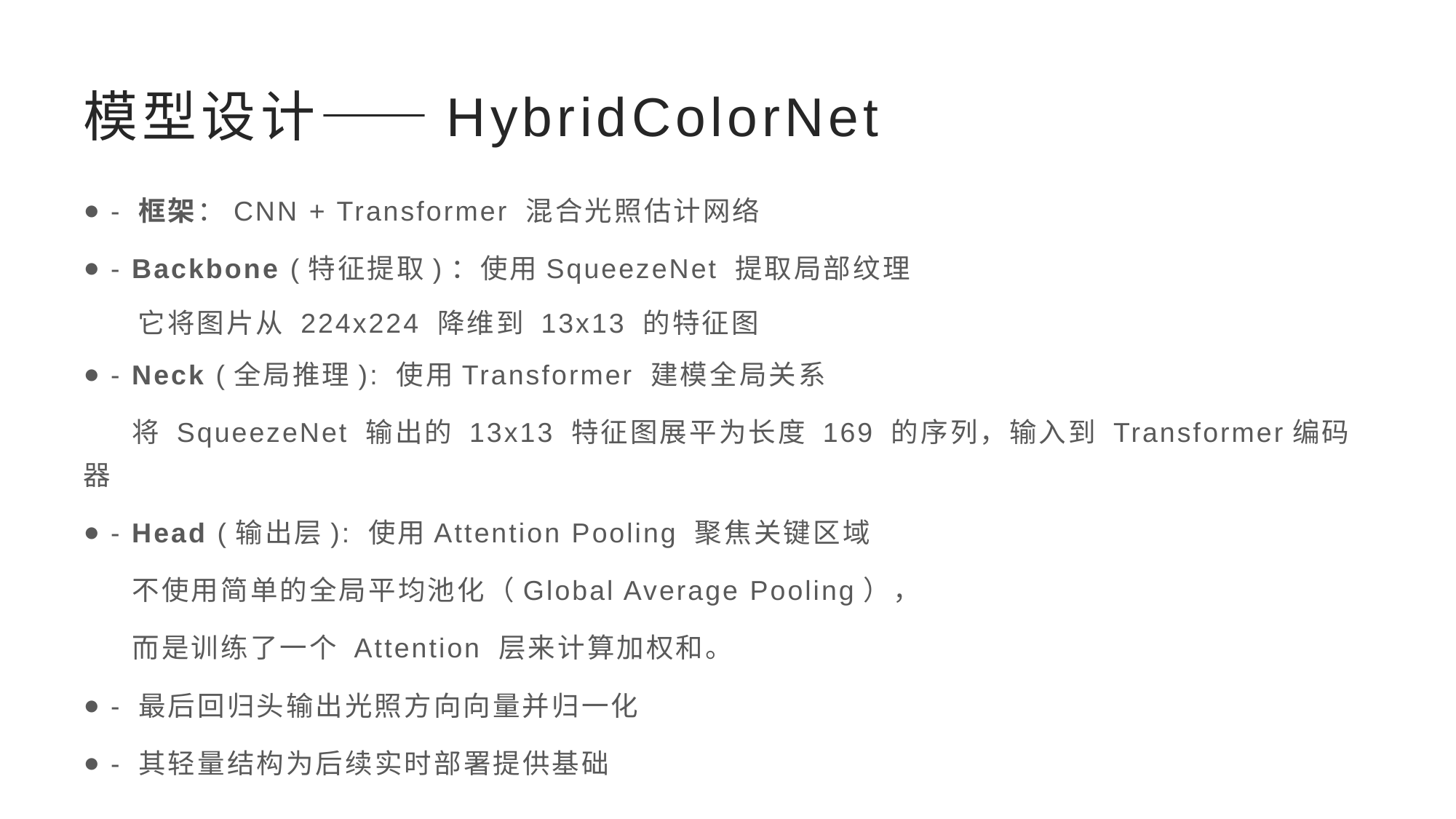

# 模型设计——HybridColorNet
- 框架：CNN + Transformer 混合光照估计网络
- Backbone (特征提取)：使用SqueezeNet 提取局部纹理
它将图片从 224x224 降维到 13x13 的特征图
- Neck (全局推理): 使用Transformer 建模全局关系
     将 SqueezeNet 输出的 13x13 特征图展平为长度 169 的序列，输入到 Transformer编码器
- Head (输出层): 使用Attention Pooling 聚焦关键区域
     不使用简单的全局平均池化（Global Average Pooling），
     而是训练了一个 Attention 层来计算加权和。
- 最后回归头输出光照方向向量并归一化
- 其轻量结构为后续实时部署提供基础